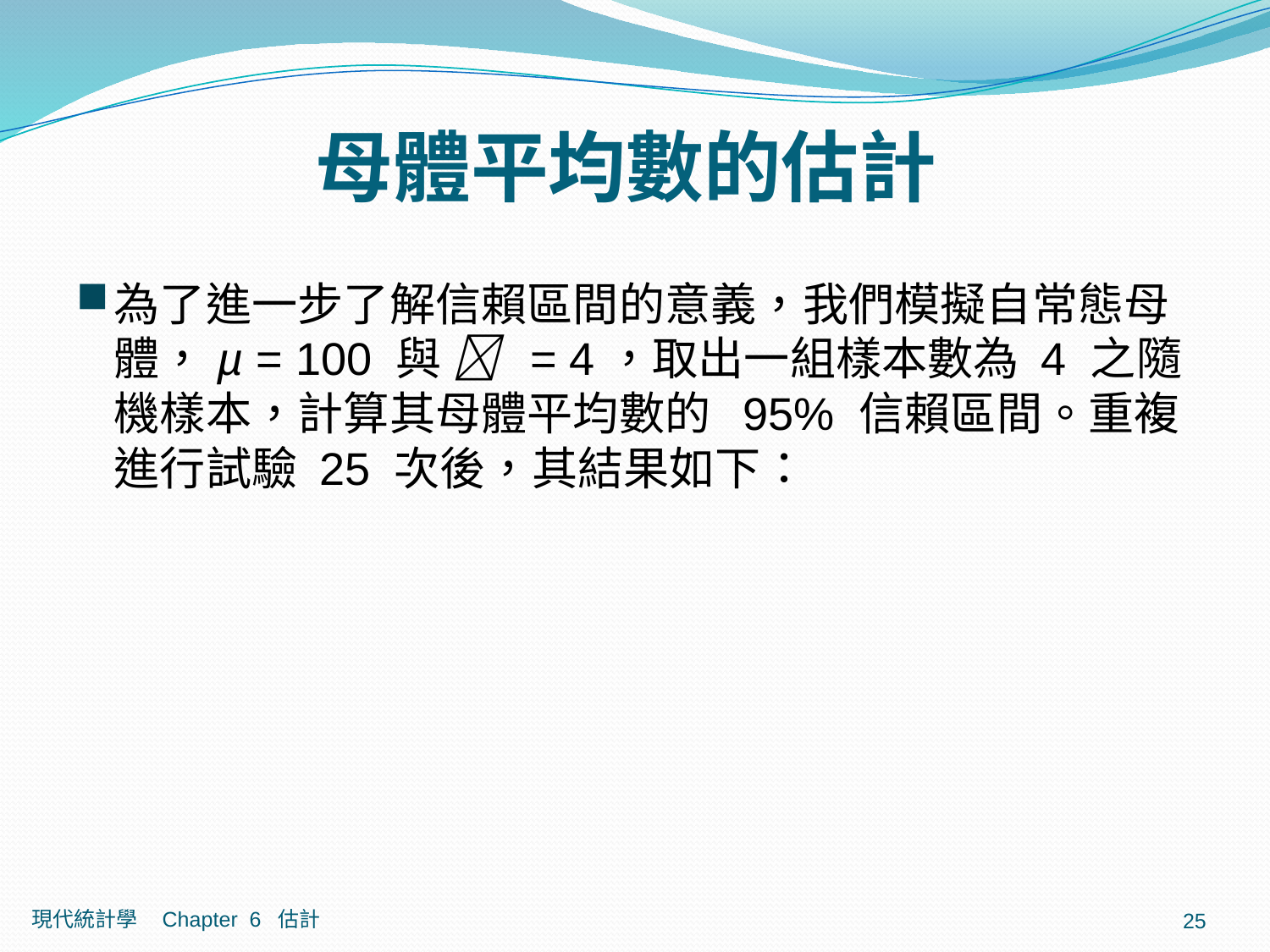

# 母體平均數的估計
為了進一步了解信賴區間的意義，我們模擬自常態母體，µ = 100 與 σ  = 4，取出一組樣本數為 4 之隨機樣本，計算其母體平均數的  95% 信賴區間。重複進行試驗 25 次後，其結果如下：
現代統計學   Chapter  6  估計
25